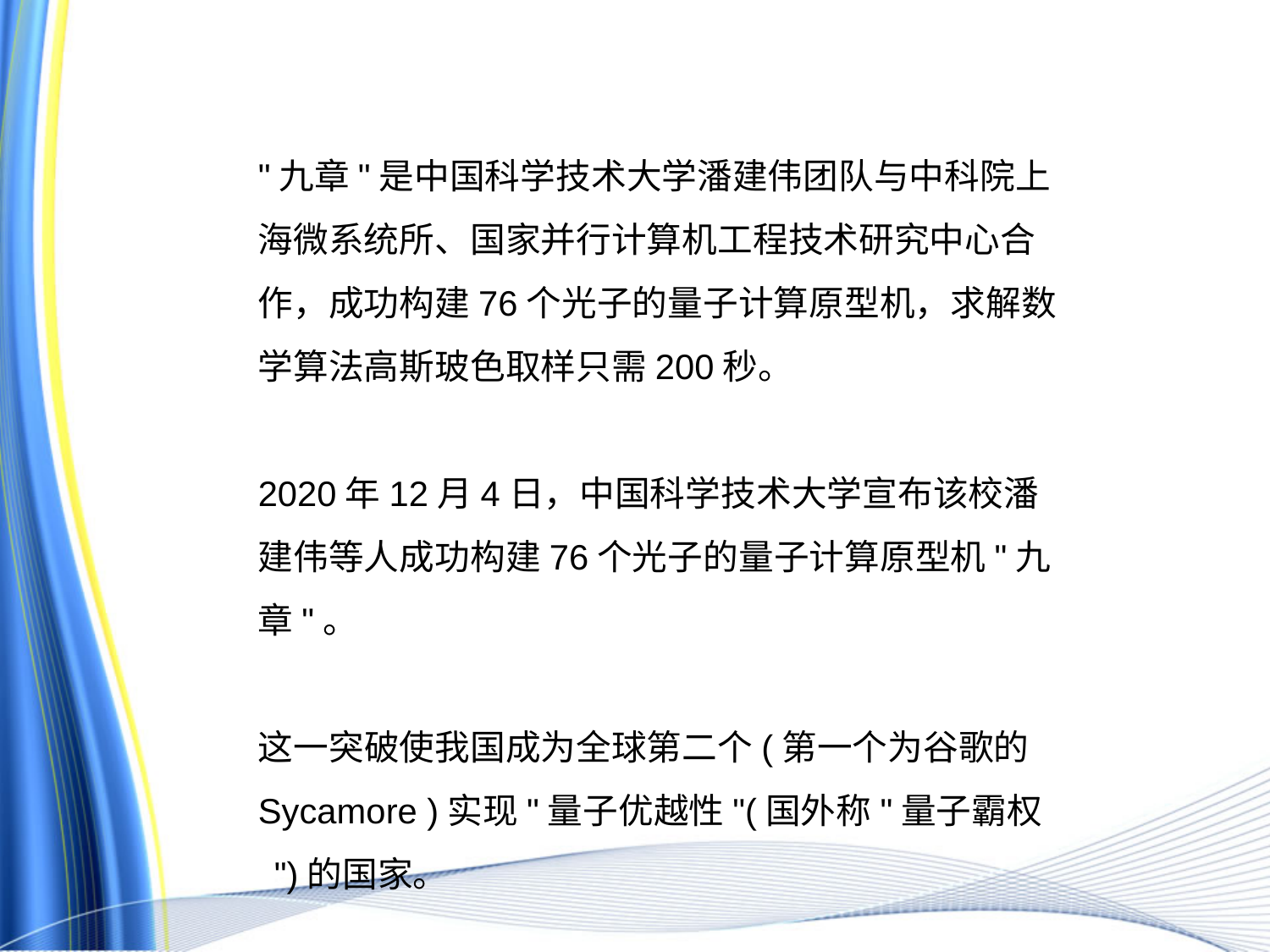

"九章"是中国科学技术大学潘建伟团队与中科院上海微系统所、国家并行计算机工程技术研究中心合作，成功构建76个光子的量子计算原型机，求解数学算法高斯玻色取样只需200秒。

2020年12月4日，中国科学技术大学宣布该校潘建伟等人成功构建76个光子的量子计算原型机"九章"。

这一突破使我国成为全球第二个(第一个为谷歌的Sycamore )实现"量子优越性"(国外称"量子霸权 ")的国家。